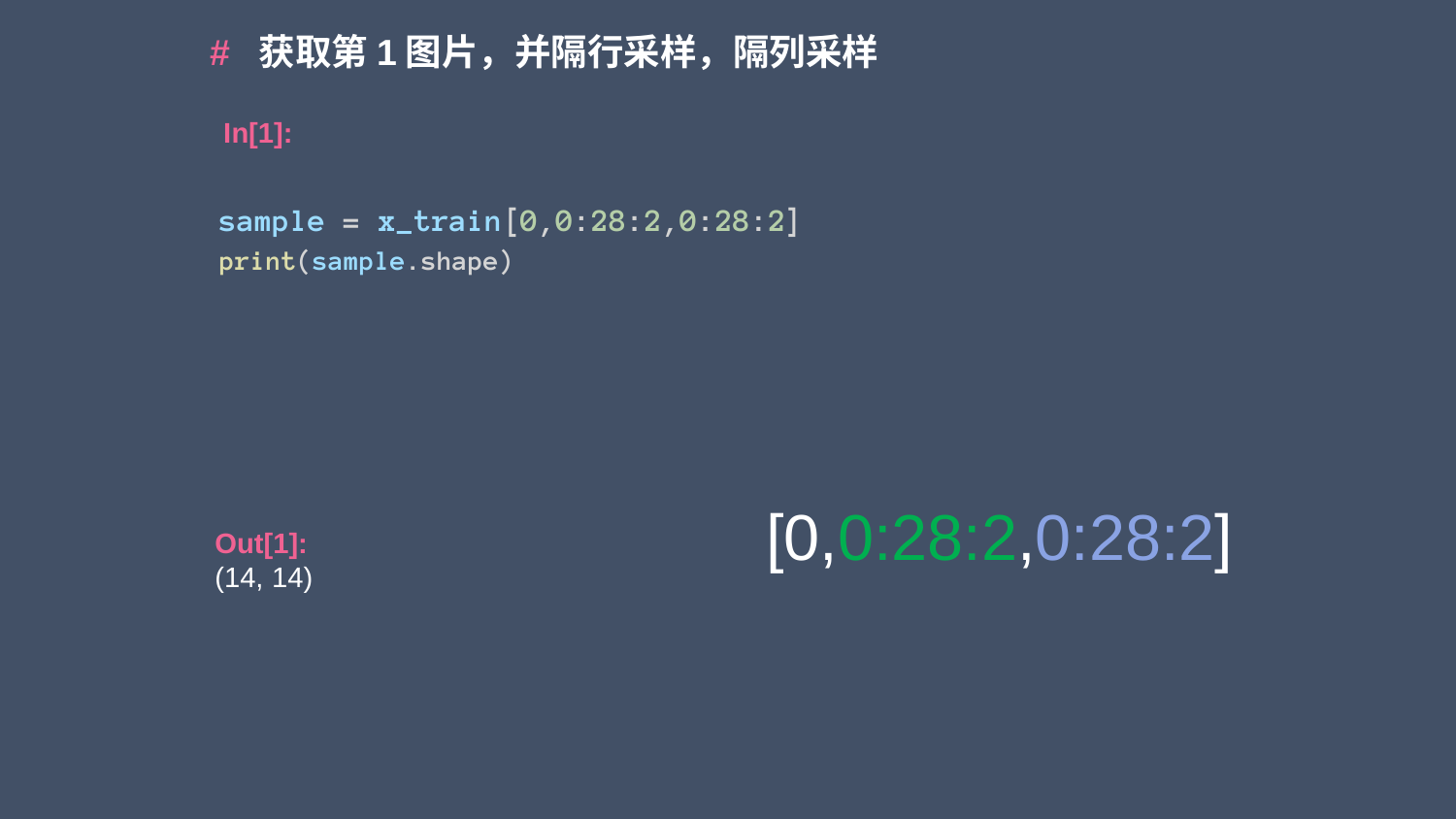

#  获取第1图片，并隔行采样，隔列采样
In[1]:

sample = x_train[0,0:28:2,0:28:2]
print(sample.shape)

[0,0:28:2,0:28:2]
Out[1]:
(14, 14)